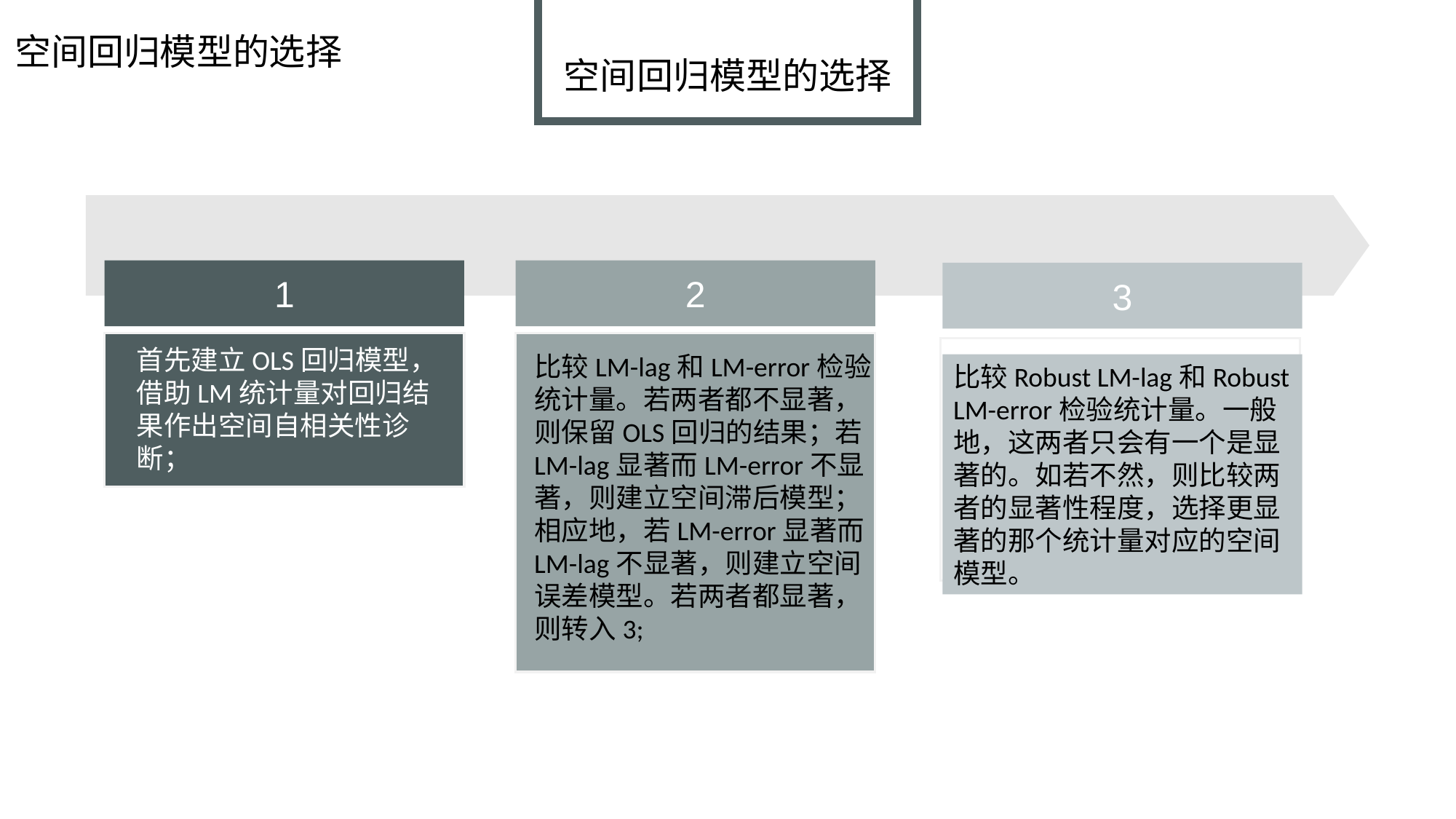

空间回归模型的选择
空间回归模型的选择

1

2

3

首先建立OLS回归模型，借助LM统计量对回归结果作出空间自相关性诊断；
比较LM-lag和LM-error检验统计量。若两者都不显著，则保留OLS回归的结果；若LM-lag显著而LM-error不显著，则建立空间滞后模型；相应地，若LM-error显著而LM-lag不显著，则建立空间误差模型。若两者都显著，则转入3;
比较Robust LM-lag和Robust LM-error检验统计量。一般地，这两者只会有一个是显著的。如若不然，则比较两者的显著性程度，选择更显著的那个统计量对应的空间模型。